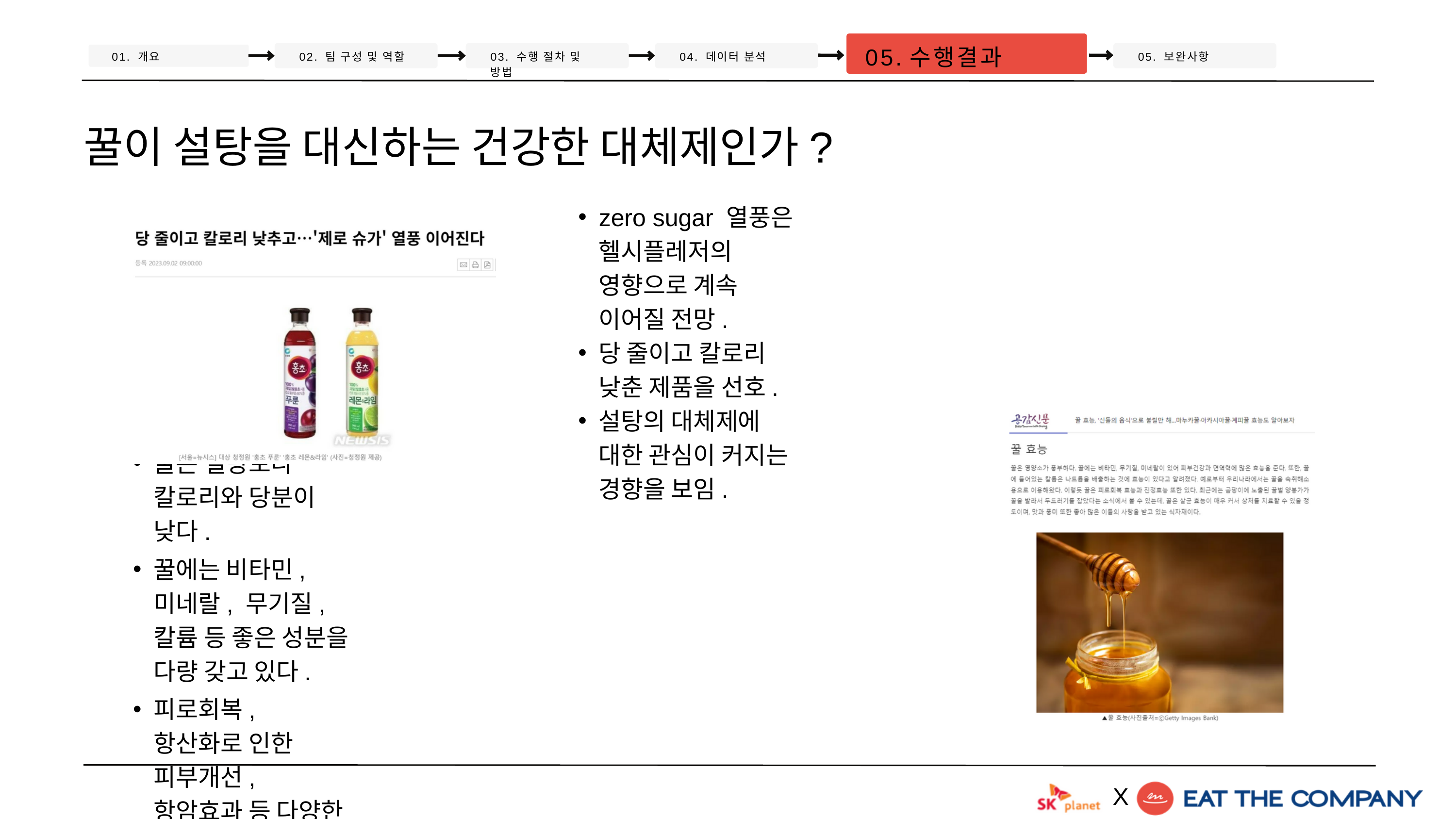

05.수행결과

01. 개요

02. 팀 구성 및 역할

03. 수행 절차 및 방법

04. 데이터 분석

05. 보완사항

꿀이 설탕을 대신하는 건강한 대체제인가?

zero sugar 열풍은 헬시플레저의 영향으로 계속 이어질 전망.
당 줄이고 칼로리 낮춘 제품을 선호.
설탕의 대체제에 대한 관심이 커지는 경향을 보임.

꿀은 설탕보다 칼로리와 당분이 낮다.

꿀에는 비타민, 미네랄, 무기질, 칼륨 등 좋은 성분을 다량 갖고 있다.

피로회복, 항산화로 인한 피부개선, 항암효과 등 다양한 효능을 가지고 있다.

X